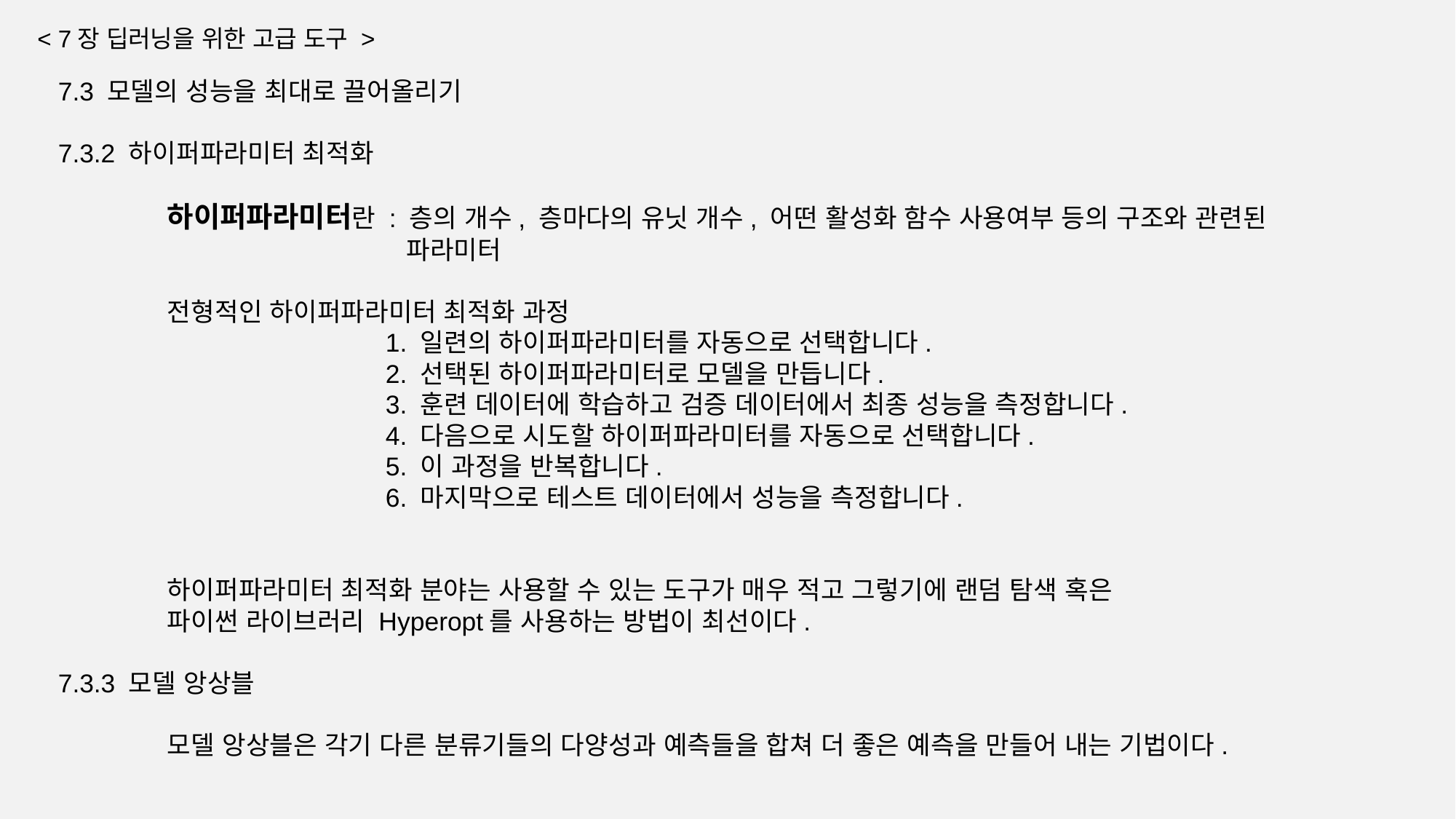

< 7장 딥러닝을 위한 고급 도구 >
7.3 모델의 성능을 최대로 끌어올리기

7.3.2 하이퍼파라미터 최적화

	하이퍼파라미터란 : 층의 개수, 층마다의 유닛 개수, 어떤 활성화 함수 사용여부 등의 구조와 관련된
			  파라미터

	전형적인 하이퍼파라미터 최적화 과정
			1. 일련의 하이퍼파라미터를 자동으로 선택합니다.
			2. 선택된 하이퍼파라미터로 모델을 만듭니다.
			3. 훈련 데이터에 학습하고 검증 데이터에서 최종 성능을 측정합니다.
			4. 다음으로 시도할 하이퍼파라미터를 자동으로 선택합니다.
			5. 이 과정을 반복합니다.
			6. 마지막으로 테스트 데이터에서 성능을 측정합니다.

	하이퍼파라미터 최적화 분야는 사용할 수 있는 도구가 매우 적고 그렇기에 랜덤 탐색 혹은
	파이썬 라이브러리 Hyperopt를 사용하는 방법이 최선이다.

7.3.3 모델 앙상블

	모델 앙상블은 각기 다른 분류기들의 다양성과 예측들을 합쳐 더 좋은 예측을 만들어 내는 기법이다.